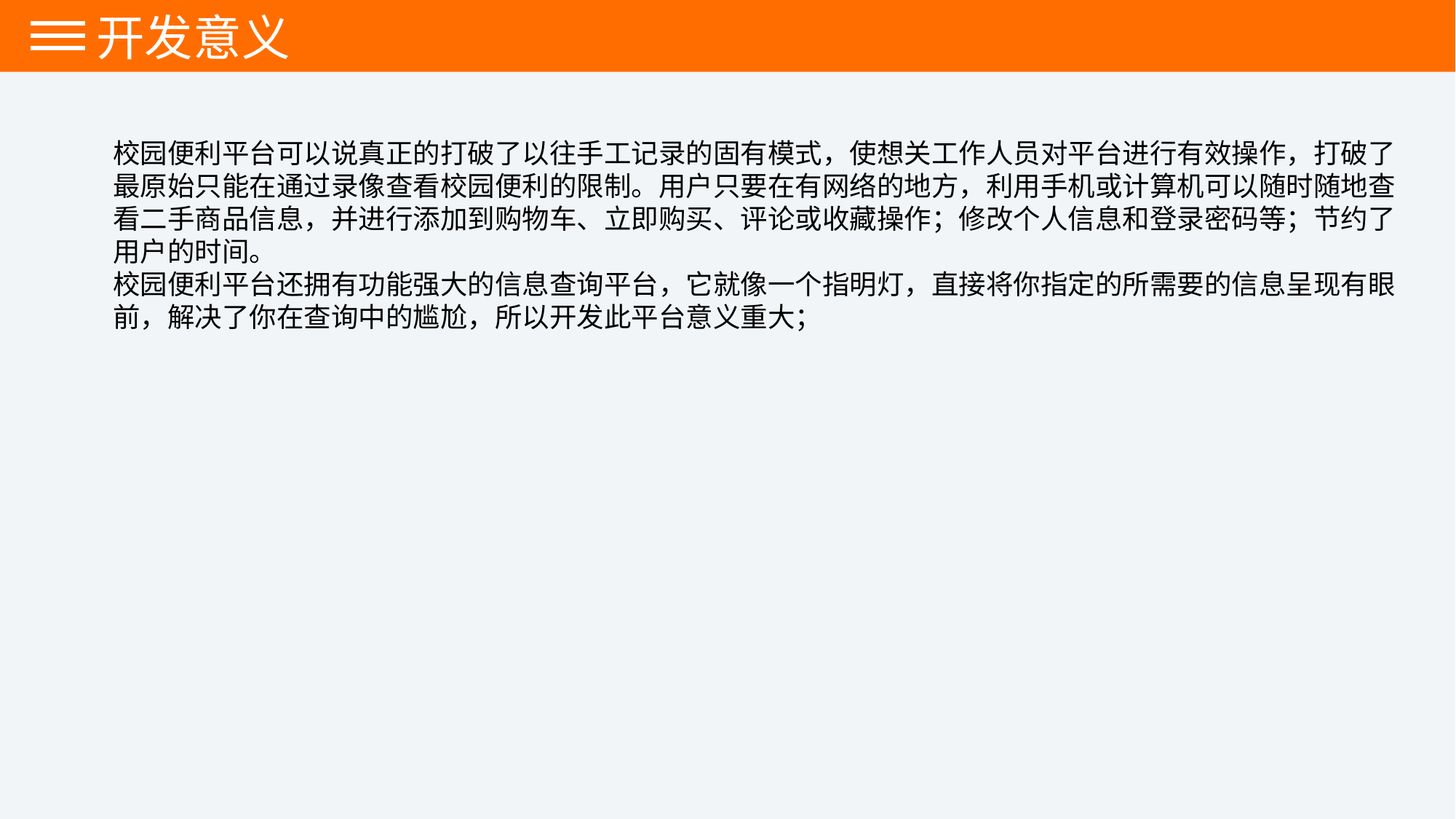

开发意义
校园便利平台可以说真正的打破了以往手工记录的固有模式，使想关工作人员对平台进行有效操作，打破了最原始只能在通过录像查看校园便利的限制。用户只要在有网络的地方，利用手机或计算机可以随时随地查看二手商品信息，并进行添加到购物车、立即购买、评论或收藏操作；修改个人信息和登录密码等；节约了用户的时间。
校园便利平台还拥有功能强大的信息查询平台，它就像一个指明灯，直接将你指定的所需要的信息呈现有眼前，解决了你在查询中的尴尬，所以开发此平台意义重大；